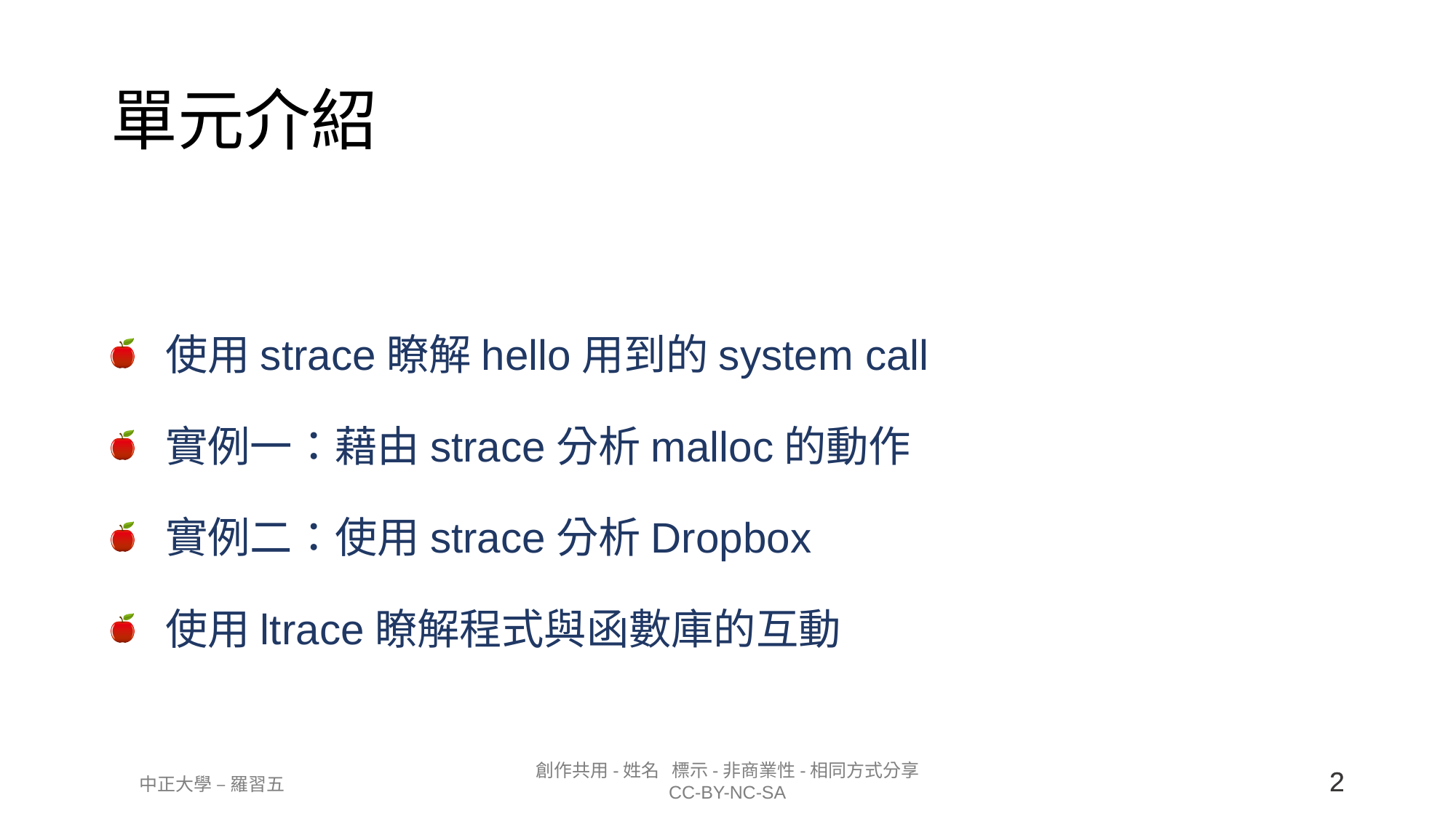

# 單元介紹
使用strace瞭解hello用到的system call
實例一：藉由strace分析malloc的動作
實例二：使用strace分析Dropbox
使用ltrace瞭解程式與函數庫的互動